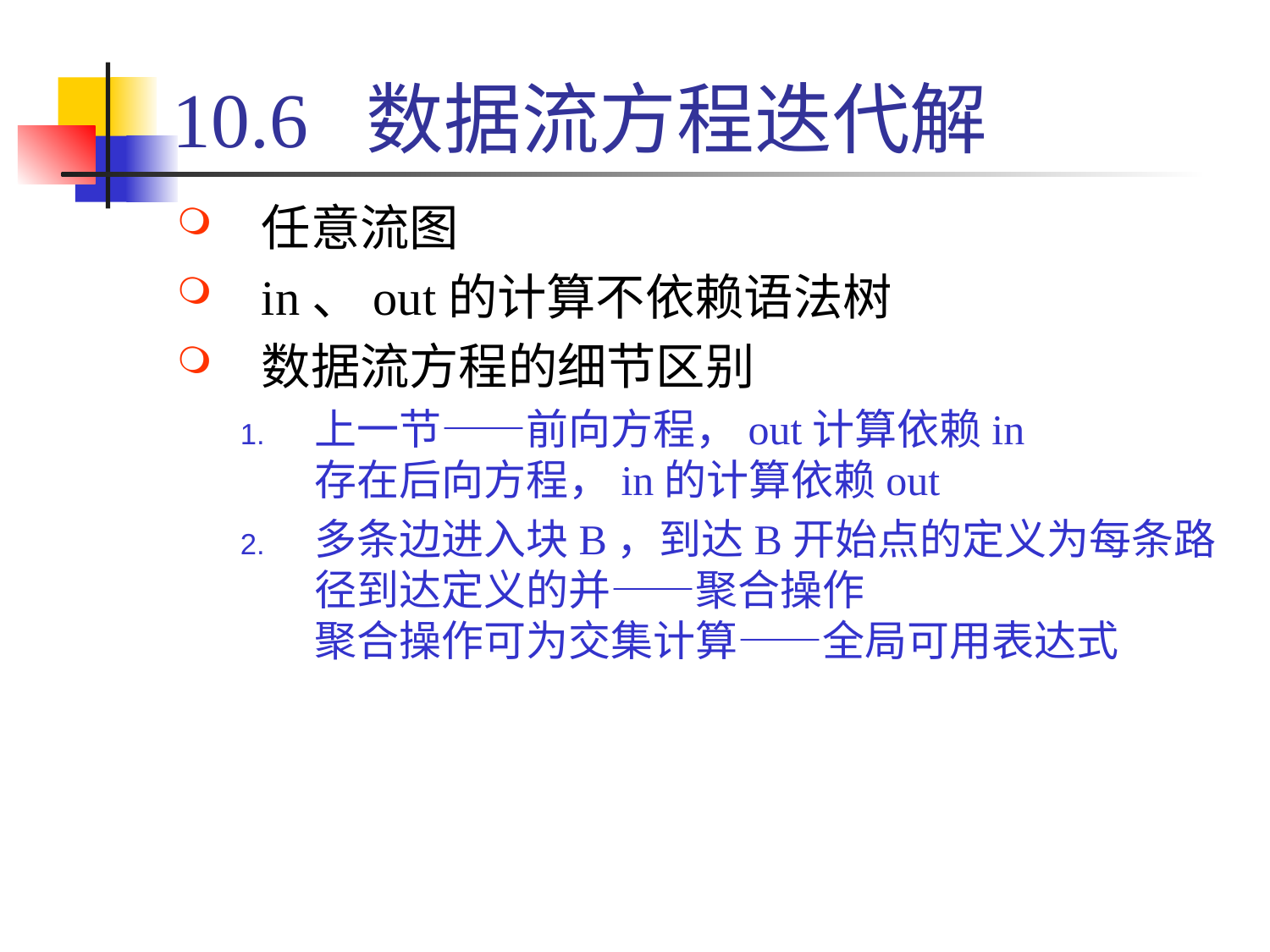

# 10.6  数据流方程迭代解
任意流图
in、out的计算不依赖语法树
数据流方程的细节区别
上一节——前向方程，out计算依赖in
存在后向方程，in的计算依赖out
多条边进入块B，到达B开始点的定义为每条路径到达定义的并——聚合操作
聚合操作可为交集计算——全局可用表达式